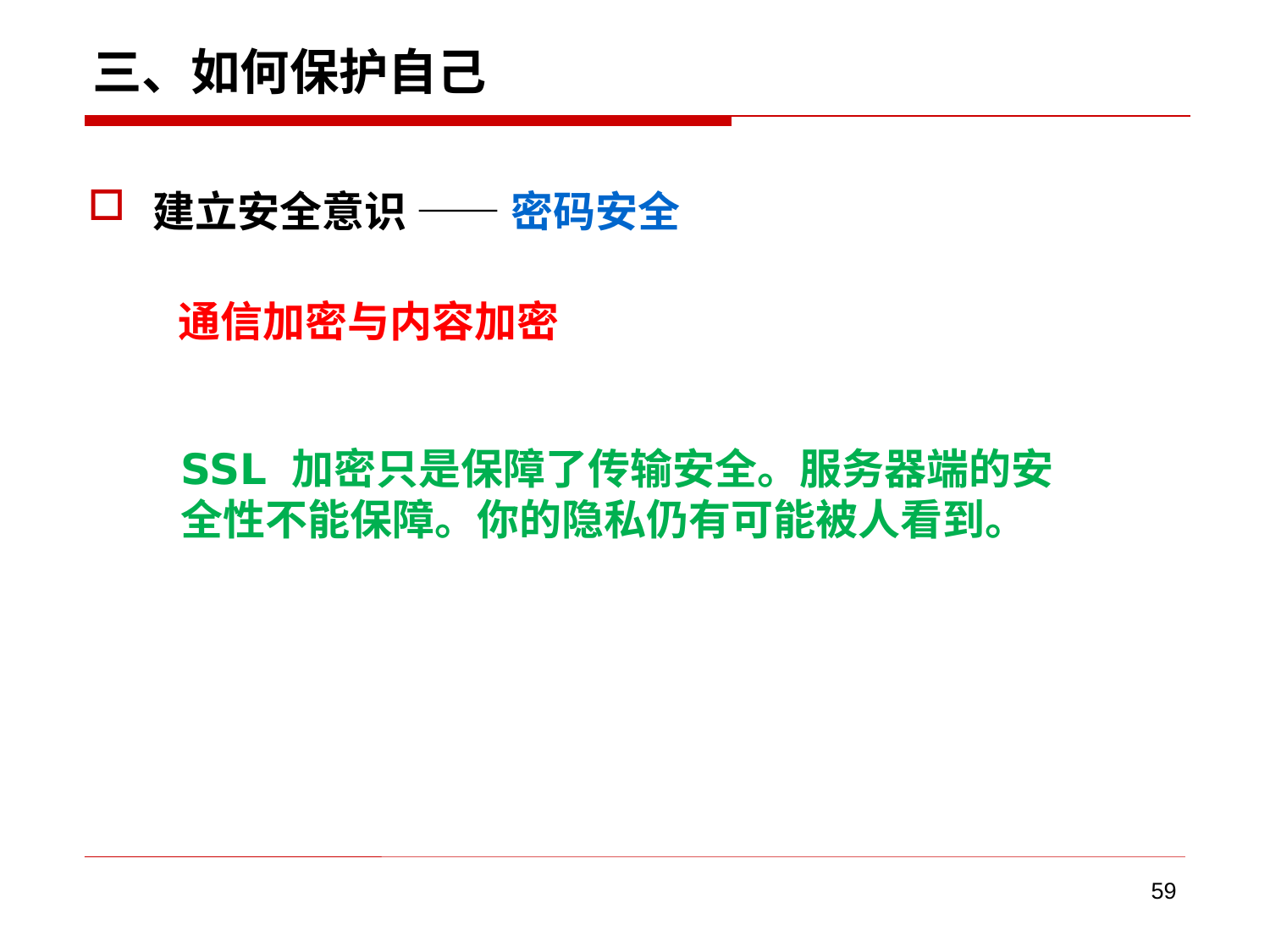

# 三、如何保护自己
建立安全意识 —— 密码安全
通信加密与内容加密
SSL 加密只是保障了传输安全。服务器端的安全性不能保障。你的隐私仍有可能被人看到。